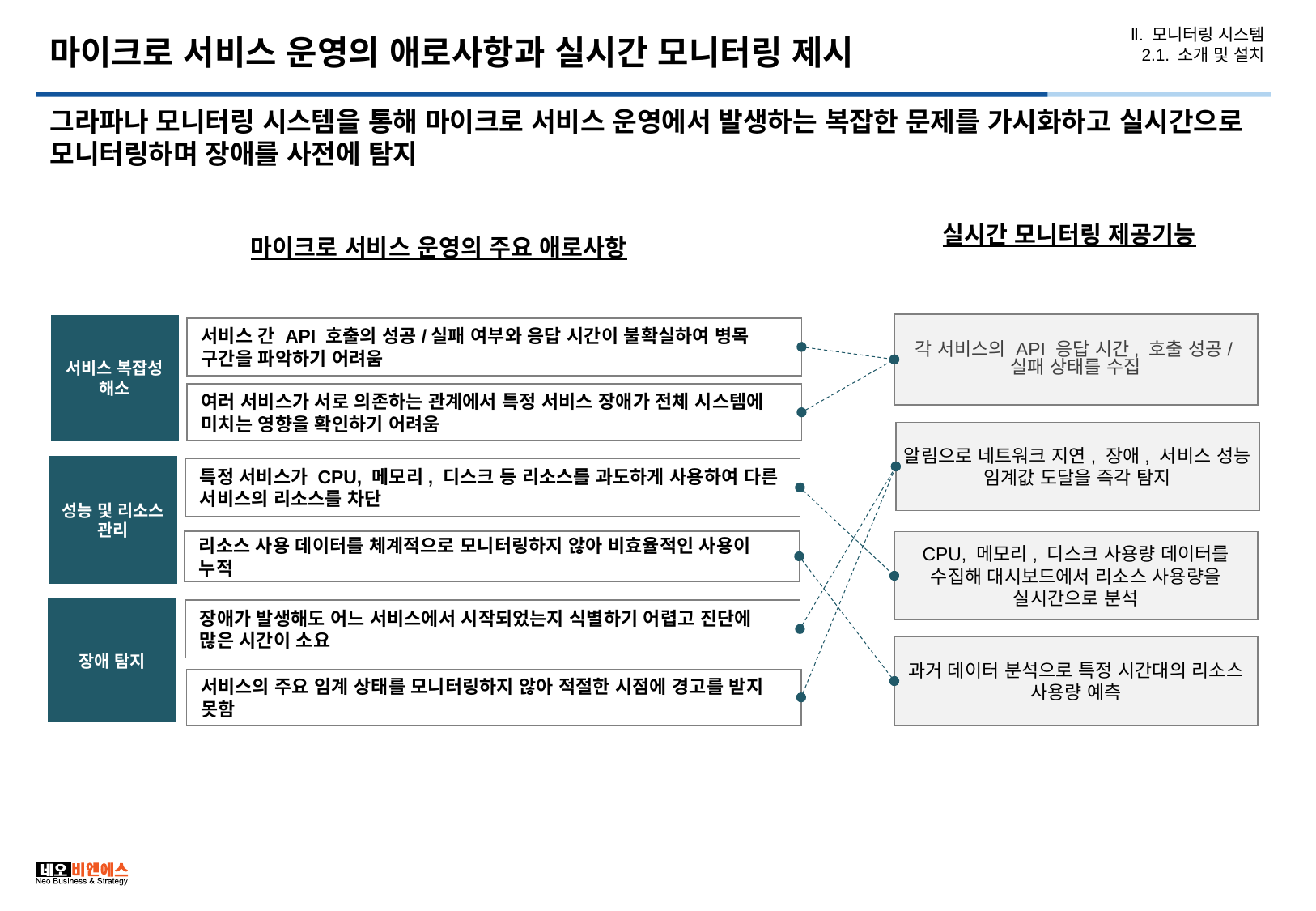

# 마이크로 서비스 운영의 애로사항과 실시간 모니터링 제시
Ⅱ. 모니터링 시스템
2.1. 소개 및 설치
그라파나 모니터링 시스템을 통해 마이크로 서비스 운영에서 발생하는 복잡한 문제를 가시화하고 실시간으로 모니터링하며 장애를 사전에 탐지
실시간 모니터링 제공기능
마이크로 서비스 운영의 주요 애로사항
각 서비스의 API 응답 시간, 호출 성공/실패 상태를 수집
CPU, 메모리, 디스크 사용량 데이터를 수집해 대시보드에서 리소스 사용량을 실시간으로 분석
과거 데이터 분석으로 특정 시간대의 리소스 사용량 예측
서비스 복잡성 해소
서비스 간 API 호출의 성공/실패 여부와 응답 시간이 불확실하여 병목 구간을 파악하기 어려움
여러 서비스가 서로 의존하는 관계에서 특정 서비스 장애가 전체 시스템에 미치는 영향을 확인하기 어려움
알림으로 네트워크 지연, 장애, 서비스 성능 임계값 도달을 즉각 탐지
성능 및 리소스 관리
특정 서비스가 CPU, 메모리, 디스크 등 리소스를 과도하게 사용하여 다른 서비스의 리소스를 차단
리소스 사용 데이터를 체계적으로 모니터링하지 않아 비효율적인 사용이 누적
장애 탐지
장애가 발생해도 어느 서비스에서 시작되었는지 식별하기 어렵고 진단에 많은 시간이 소요
서비스의 주요 임계 상태를 모니터링하지 않아 적절한 시점에 경고를 받지 못함